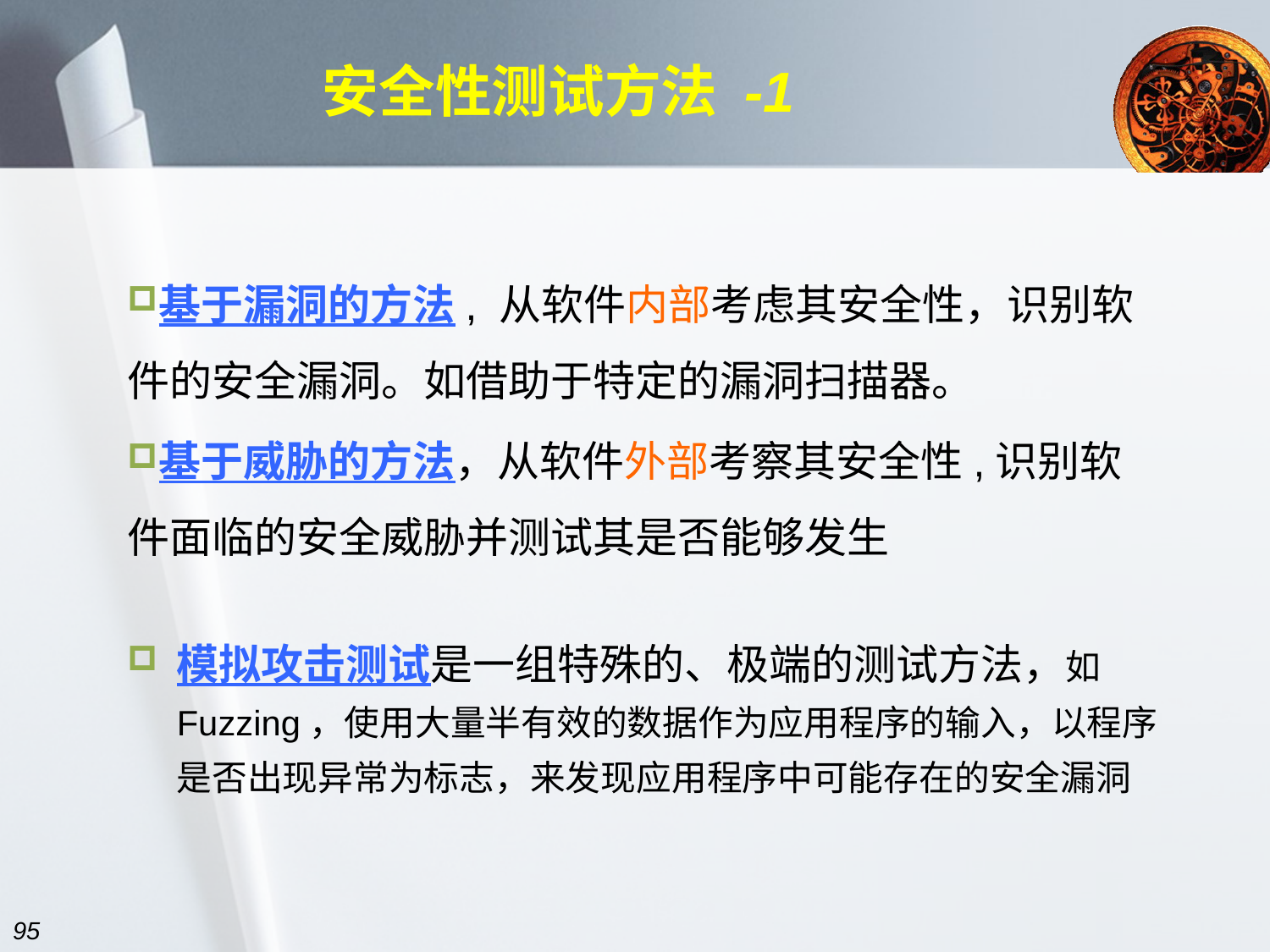

# 安全性测试方法 -1
基于漏洞的方法, 从软件内部考虑其安全性，识别软件的安全漏洞。如借助于特定的漏洞扫描器。
基于威胁的方法，从软件外部考察其安全性,识别软件面临的安全威胁并测试其是否能够发生
模拟攻击测试是一组特殊的、极端的测试方法，如Fuzzing，使用大量半有效的数据作为应用程序的输入，以程序是否出现异常为标志，来发现应用程序中可能存在的安全漏洞
95